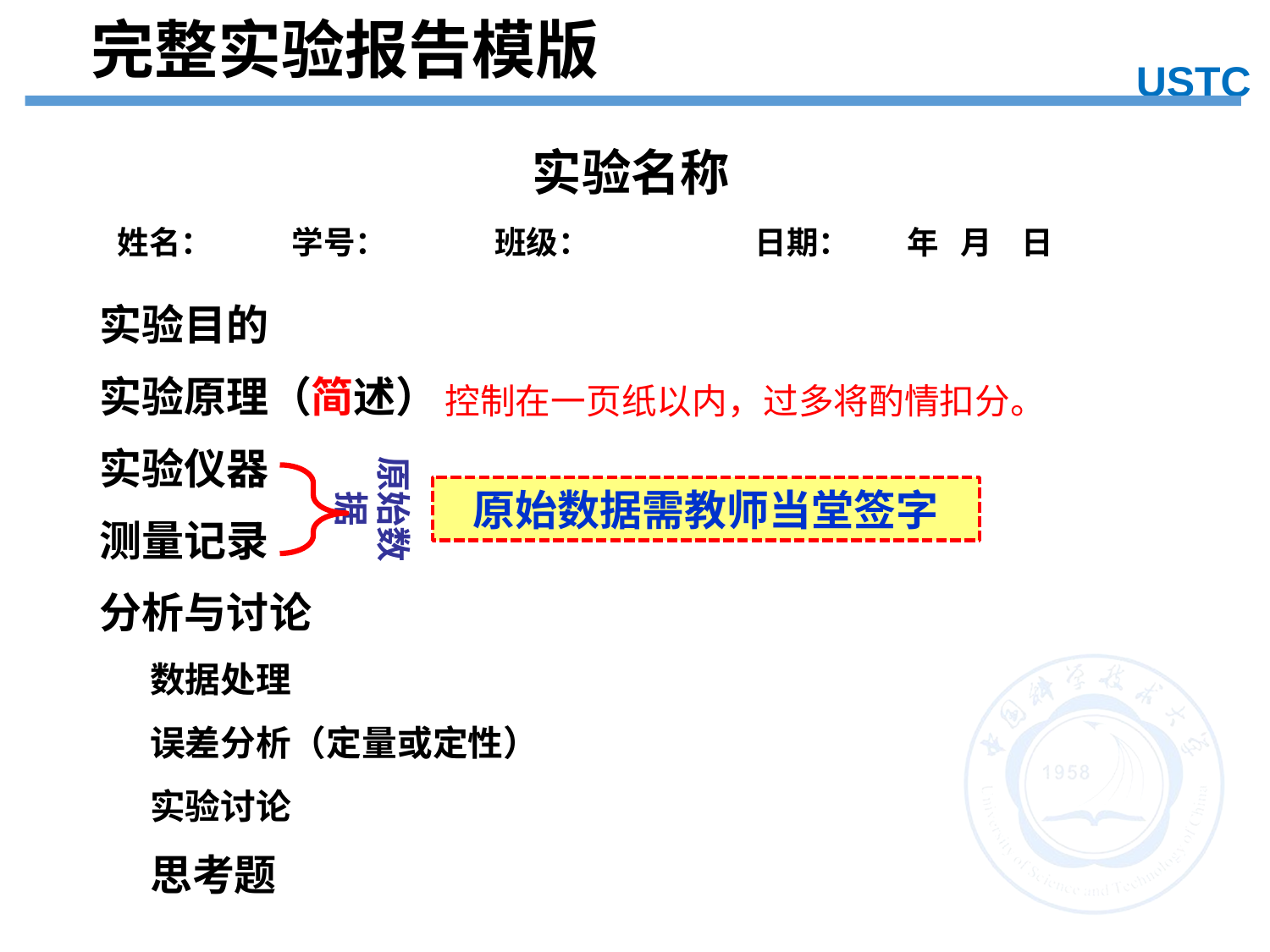

完整实验报告模版
USTC

实验目的
实验名称
姓名：           学号：               班级：                       日期：        年   月    日
实验目的
实验原理（简述）
实验仪器
测量记录
分析与讨论
数据处理
误差分析（定量或定性）
实验讨论
思考题
控制在一页纸以内，过多将酌情扣分。
原始数据

原始数据需教师当堂签字